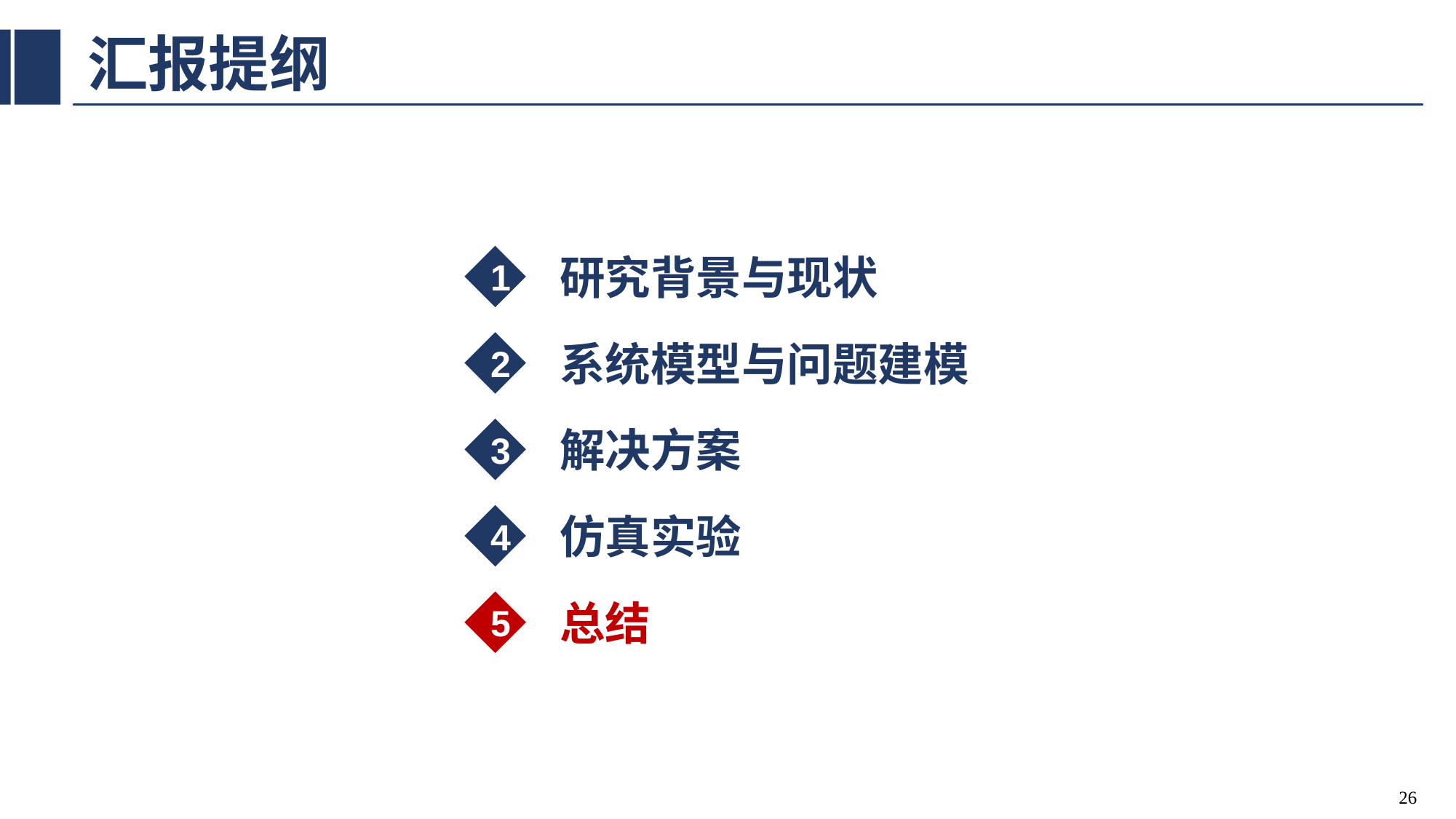

# 汇报提纲
研究背景与现状
1
系统模型与问题建模
2
解决方案
3
仿真实验
4
总结
5
26